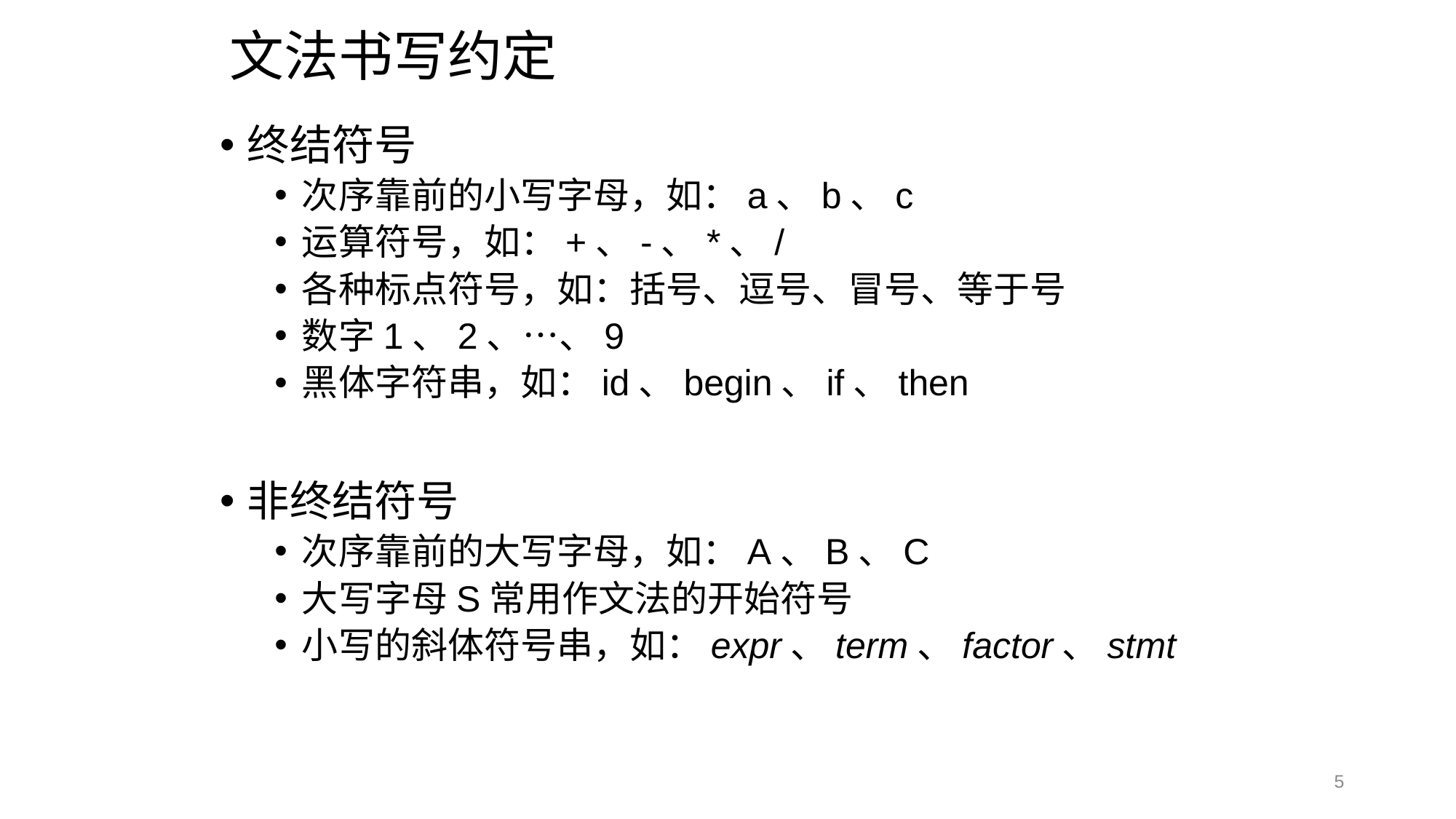

# 文法书写约定
终结符号
次序靠前的小写字母，如：a、b、c
运算符号，如：+、-、*、/
各种标点符号，如：括号、逗号、冒号、等于号
数字1、2、…、9
黑体字符串，如：id、begin、if、then

非终结符号
次序靠前的大写字母，如：A、B、C
大写字母S常用作文法的开始符号
小写的斜体符号串，如：expr、term、factor、stmt
5